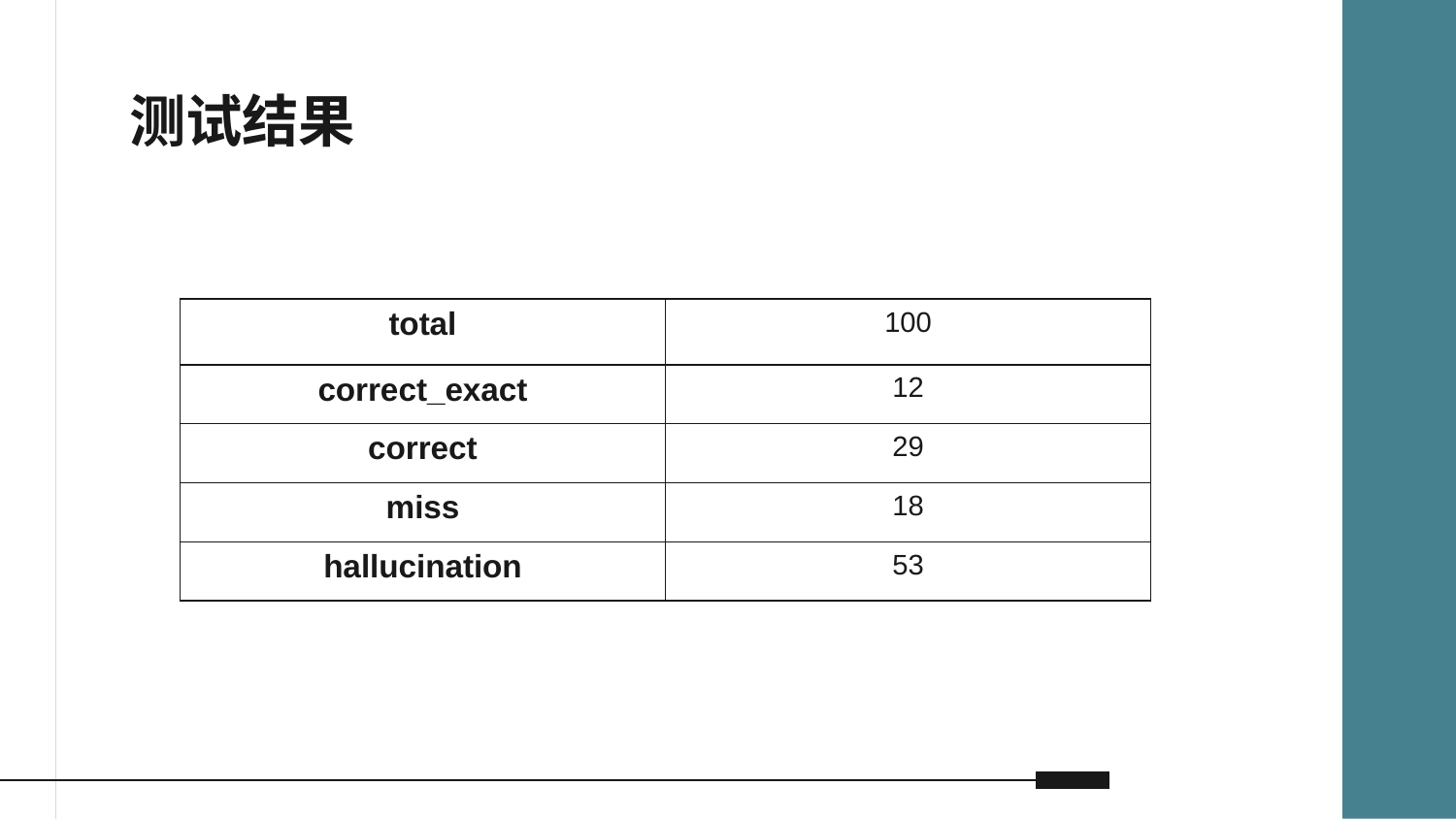

# 测试结果
| total | 100 |
| --- | --- |
| correct\_exact | 12 |
| correct | 29 |
| miss | 18 |
| hallucination | 53 |